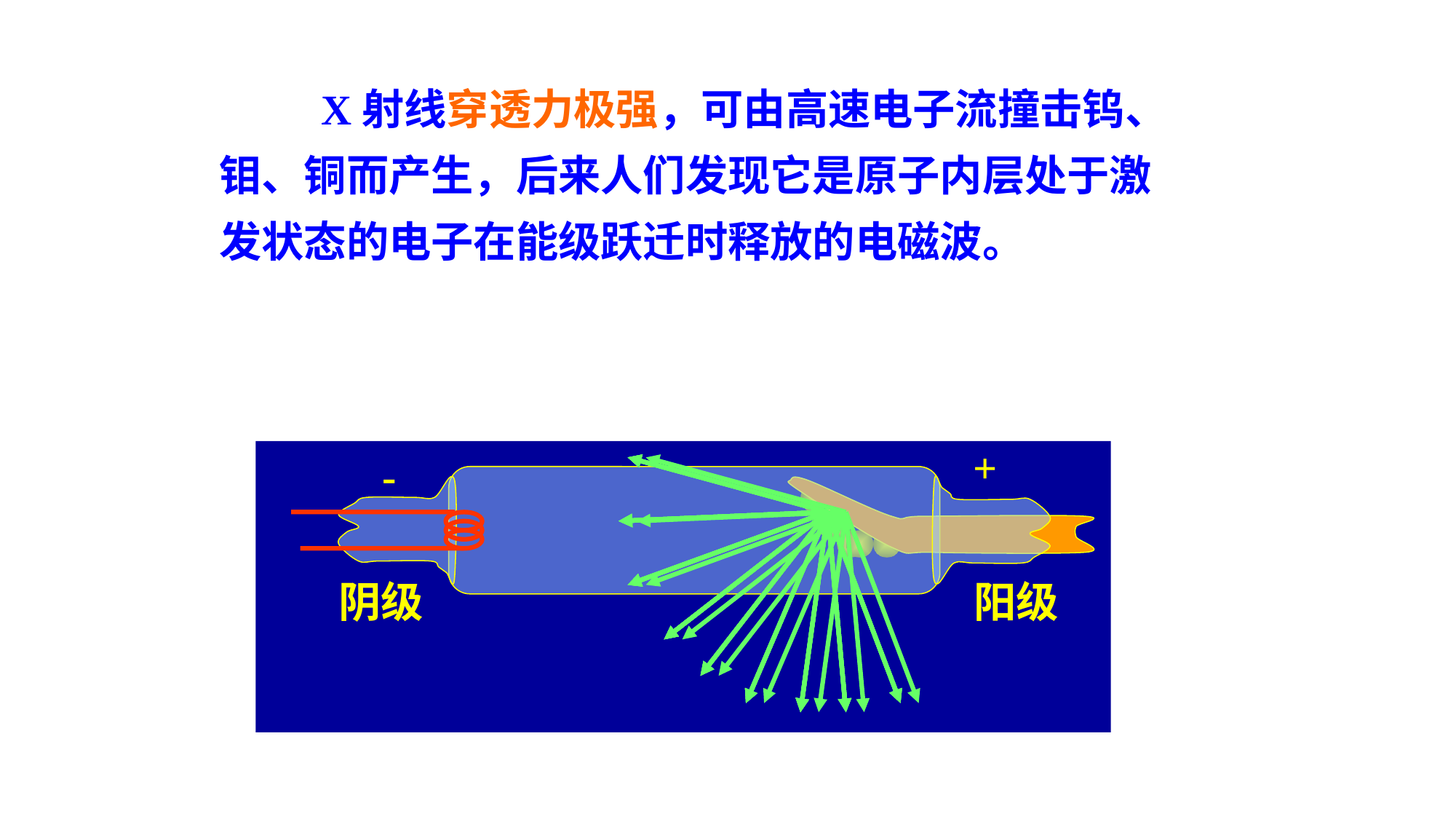

X射线穿透力极强，可由高速电子流撞击钨、钼、铜而产生，后来人们发现它是原子内层处于激发状态的电子在能级跃迁时释放的电磁波。
+
-
阴级
阳级